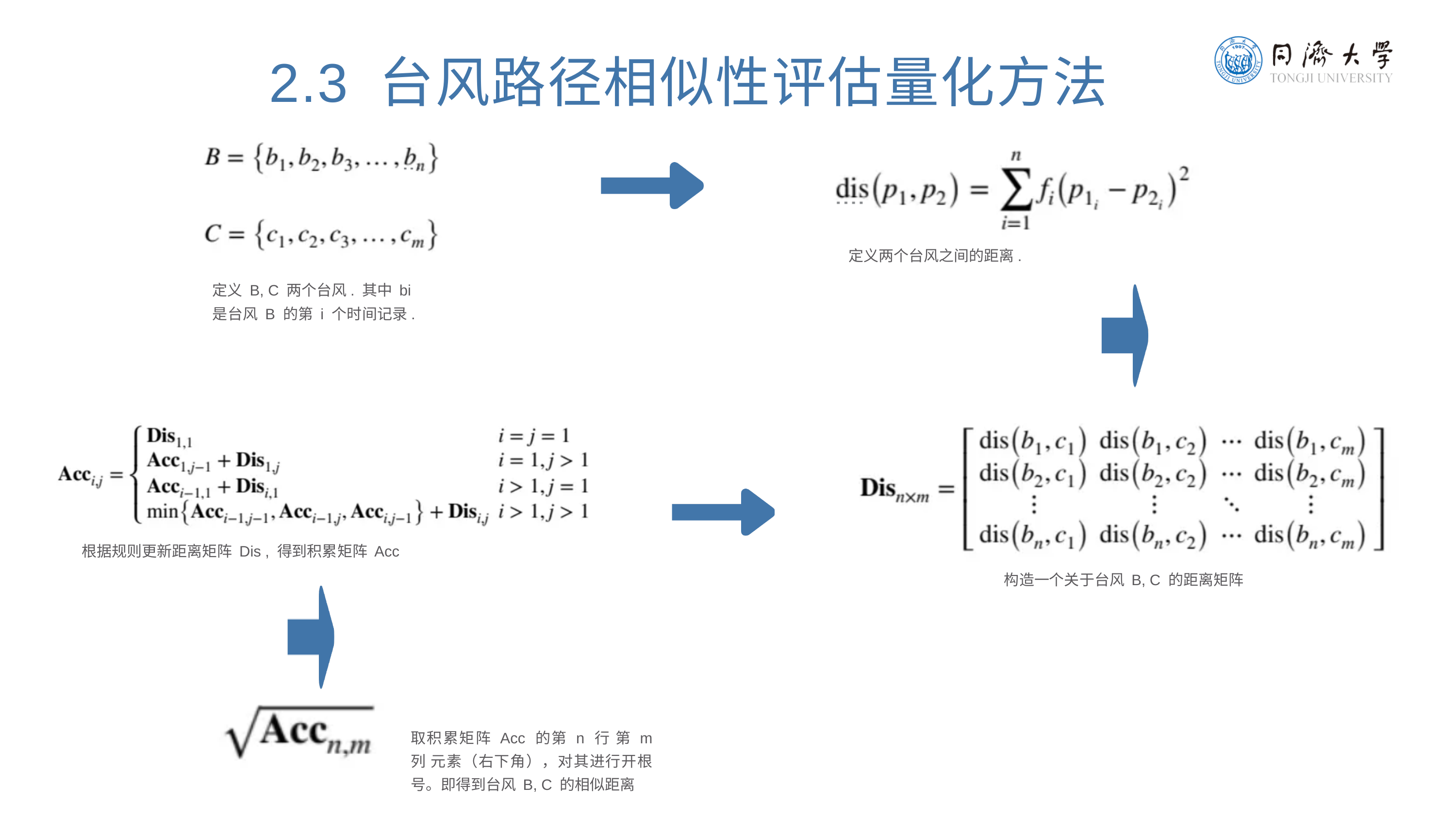

2.3 台风路径相似性评估量化方法

定义两个台风之间的距离.
定义 B, C 两个台风. 其中 bi 是台风 B 的第 i 个时间记录.

根据规则更新距离矩阵 Dis , 得到积累矩阵 Acc
构造一个关于台风 B, C 的距离矩阵

取积累矩阵 Acc 的第 n 行 第 m 列 元素（右下角），对其进行开根号。即得到台风 B, C 的相似距离